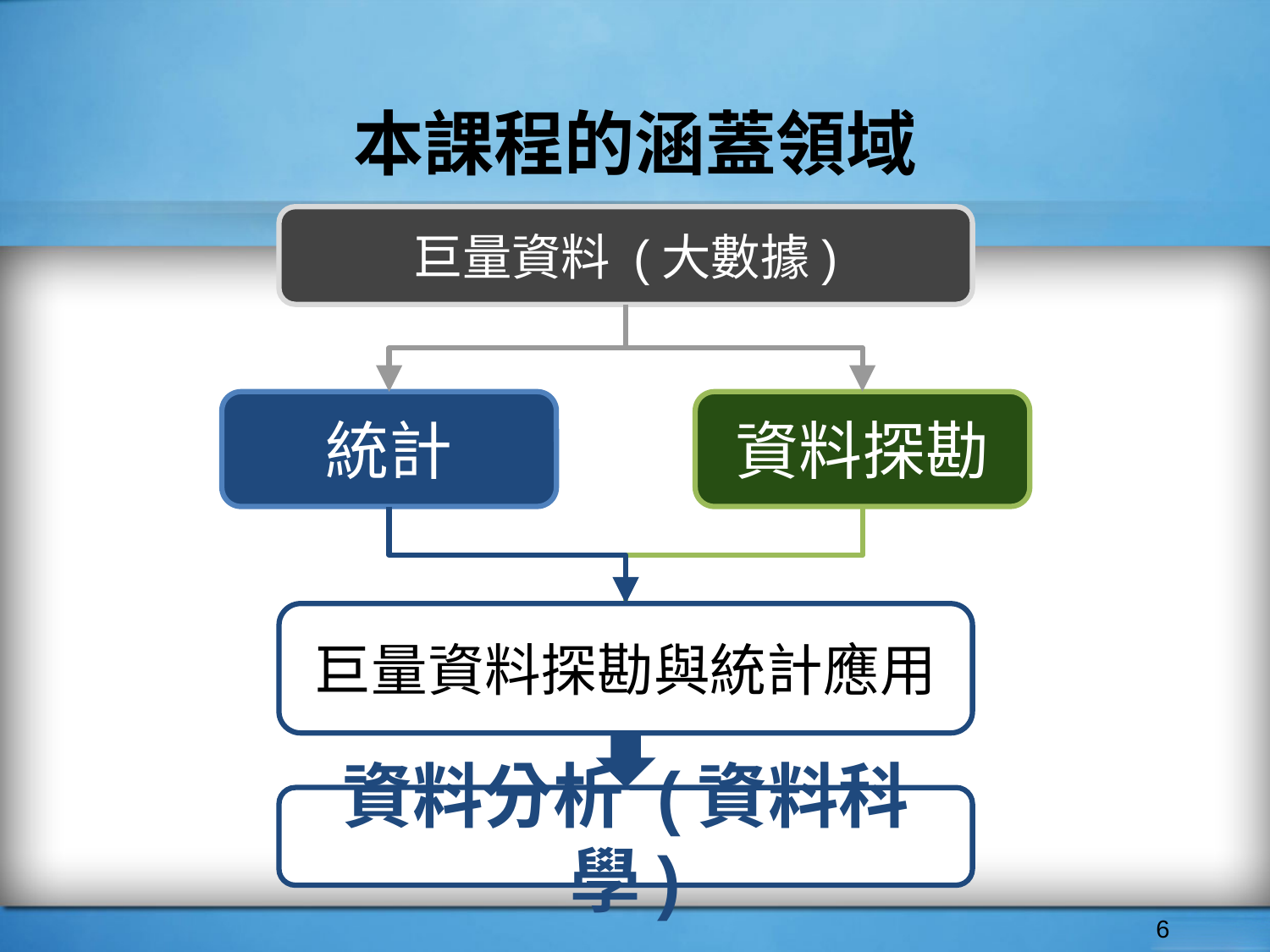

# 本課程的涵蓋領域
巨量資料 (大數據)
統計
資料探勘
巨量資料探勘與統計應用

資料分析 (資料科學)
6